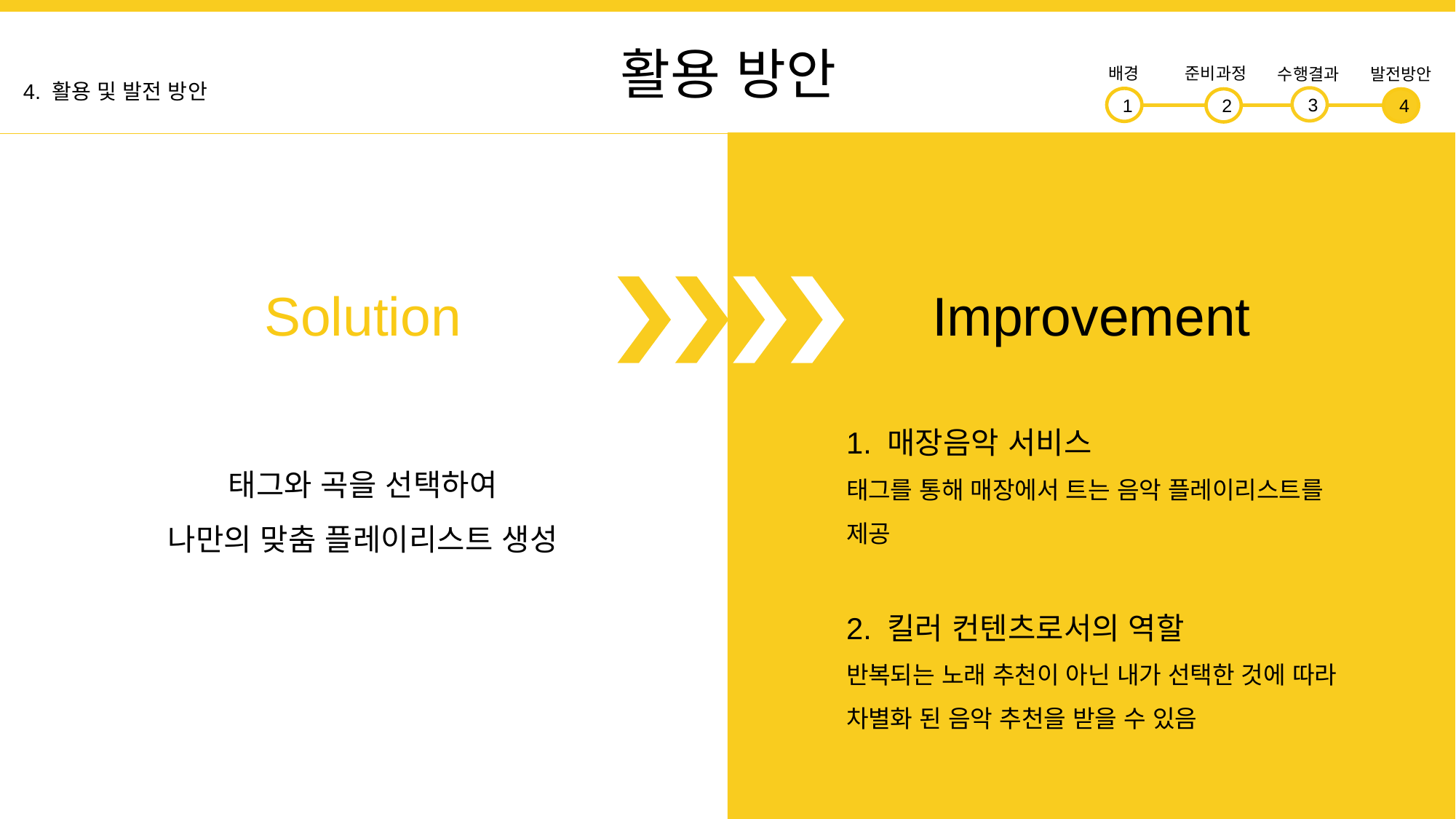

활용 방안
배경
준비과정
수행결과
발전방안
4. 활용 및 발전 방안
3
1
2
4

Solution

Improvement
1. 매장음악 서비스
태그를 통해 매장에서 트는 음악 플레이리스트를 제공

2. 킬러 컨텐츠로서의 역할
반복되는 노래 추천이 아닌 내가 선택한 것에 따라 차별화 된 음악 추천을 받을 수 있음
태그와 곡을 선택하여
나만의 맞춤 플레이리스트 생성